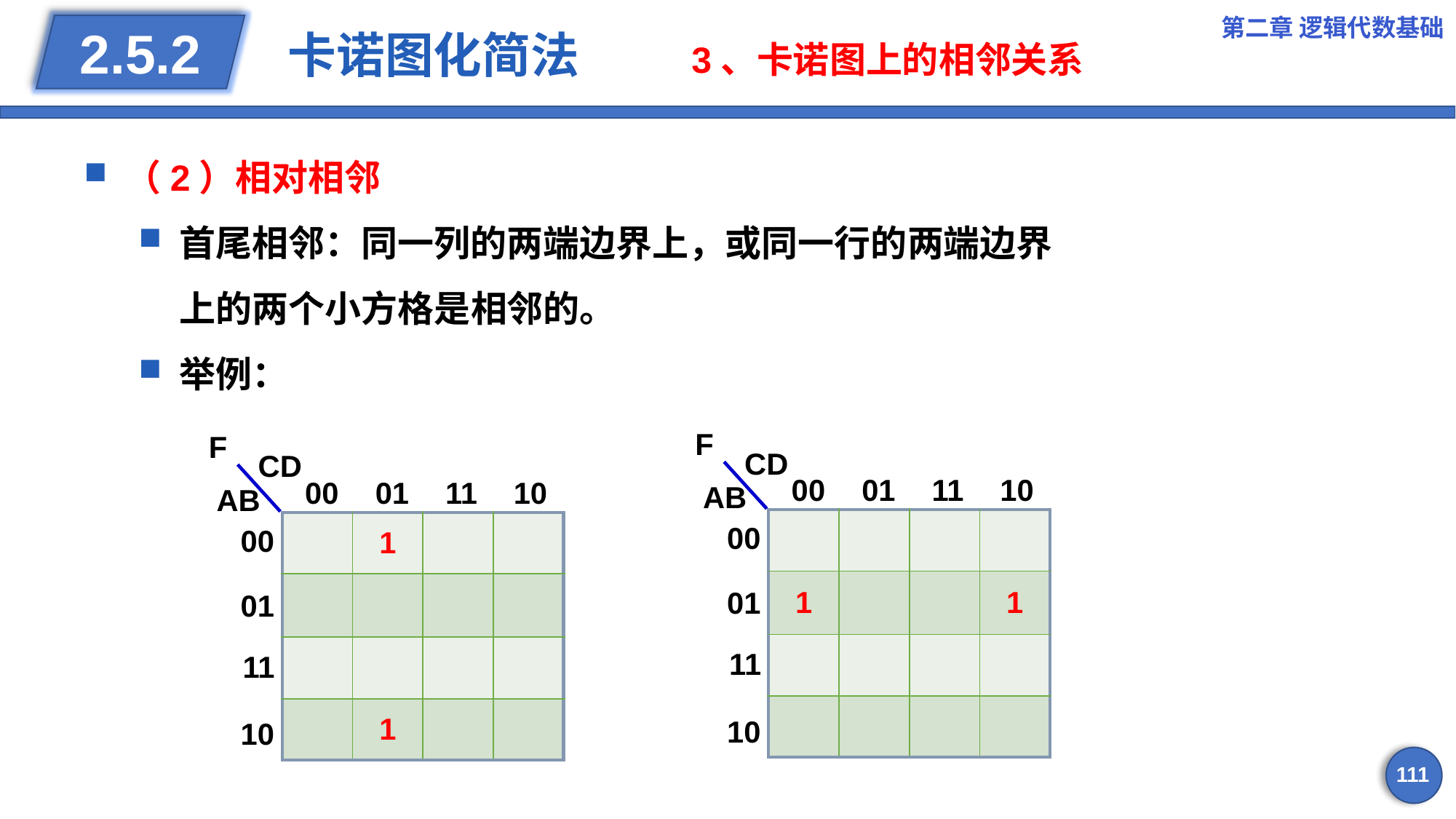

第二章 逻辑代数基础
# 卡诺图化简法        3、卡诺图上的相邻关系
2.5.2
（2）相对相邻
首尾相邻：同一列的两端边界上，或同一行的两端边界上的两个小方格是相邻的。
举例：
F
F
CD
CD
00
01
11
10
00
01
11
10
AB
AB
|  |  |  |  |
| --- | --- | --- | --- |
| 1 |  |  | 1 |
|  |  |  |  |
|  |  |  |  |
|  | 1 |  |  |
| --- | --- | --- | --- |
|  |  |  |  |
|  |  |  |  |
|  | 1 |  |  |
00
00
01
01
11
11
10
10
111